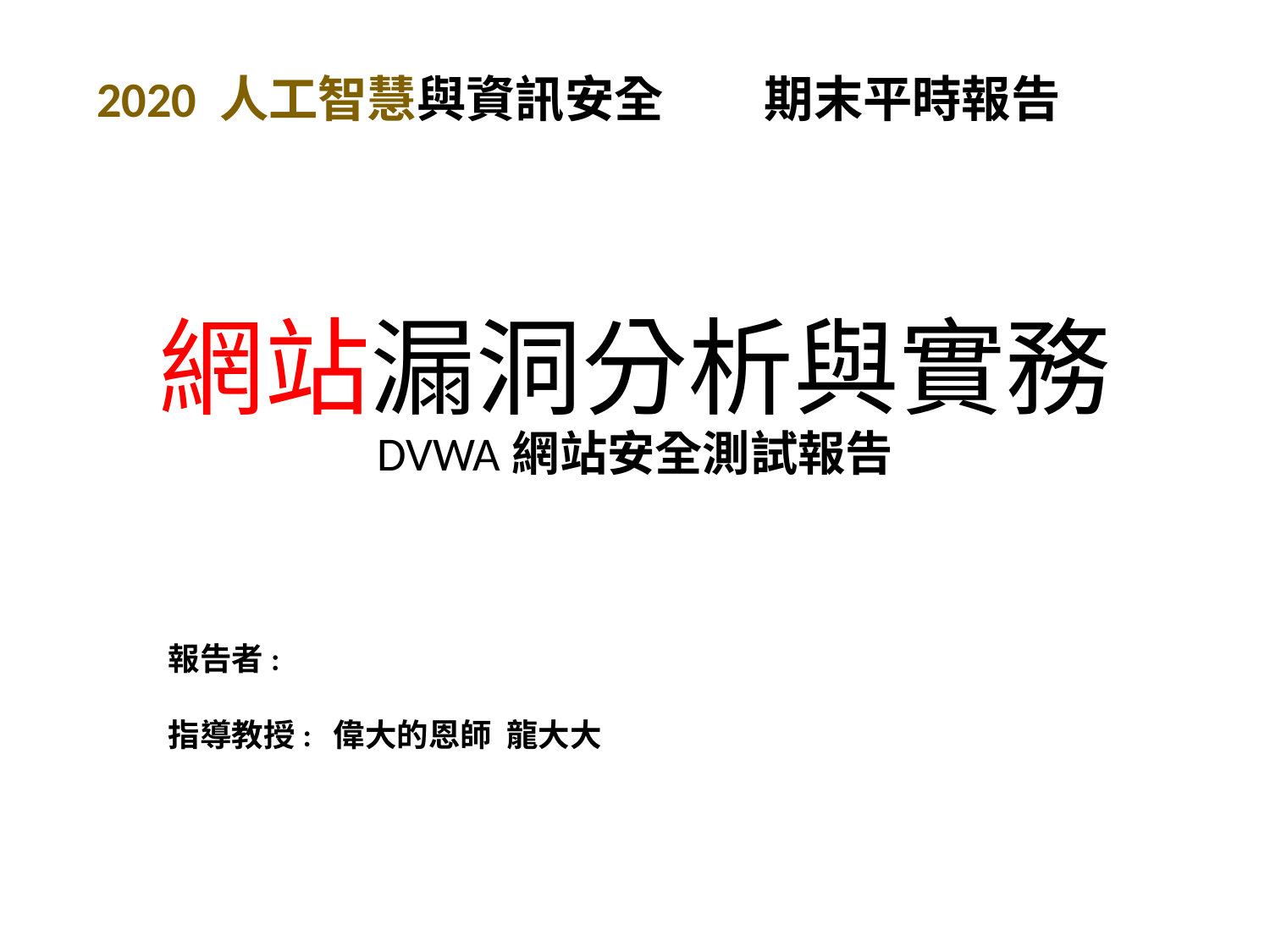

2020 人工智慧與資訊安全         期末平時報告
# 網站漏洞分析與實務 DVWA網站安全測試報告
報告者:

指導教授:  偉大的恩師  龍大大